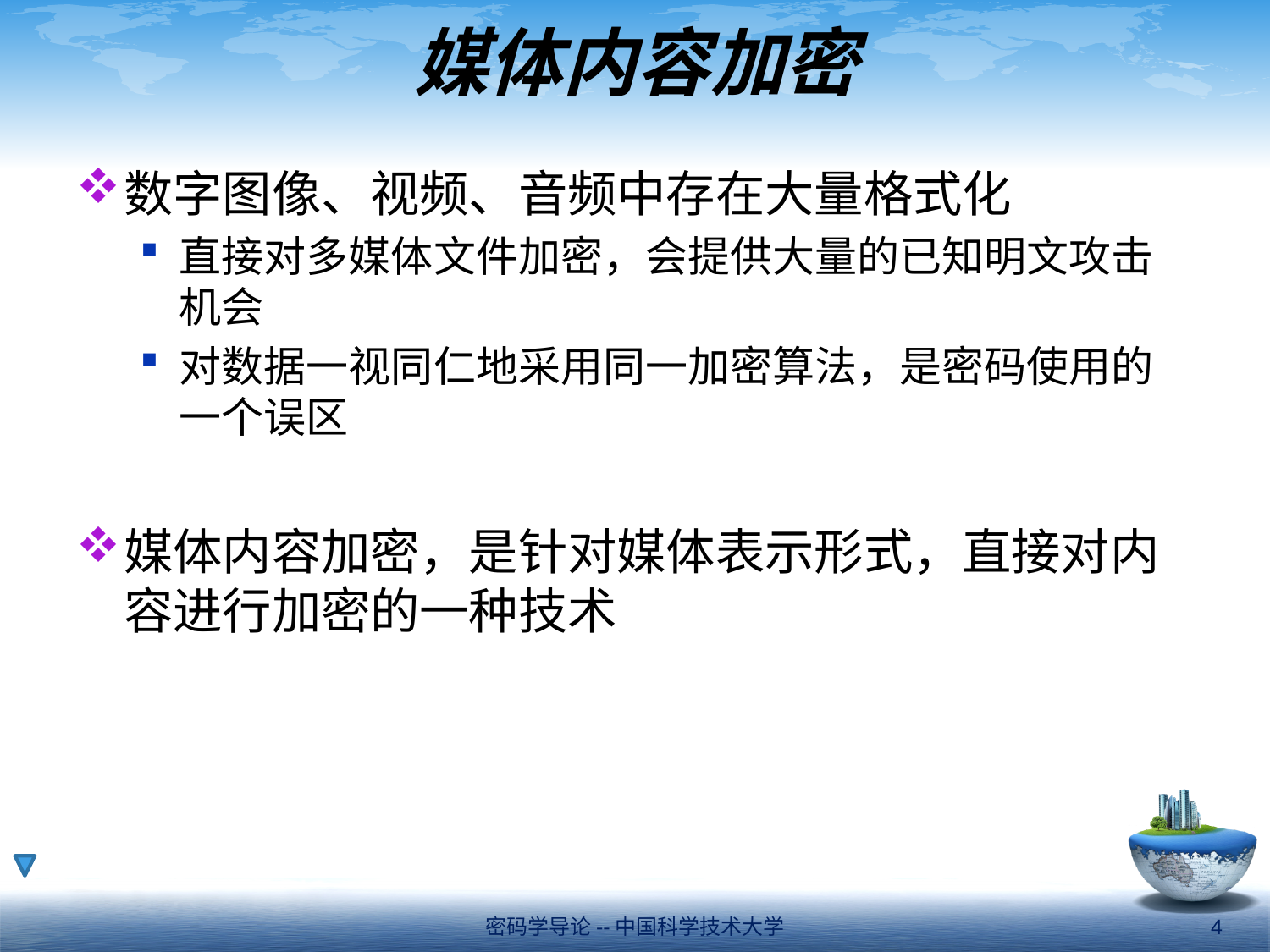

# 媒体内容加密
数字图像、视频、音频中存在大量格式化
直接对多媒体文件加密，会提供大量的已知明文攻击机会
对数据一视同仁地采用同一加密算法，是密码使用的一个误区

媒体内容加密，是针对媒体表示形式，直接对内容进行加密的一种技术

密码学导论--中国科学技术大学
4